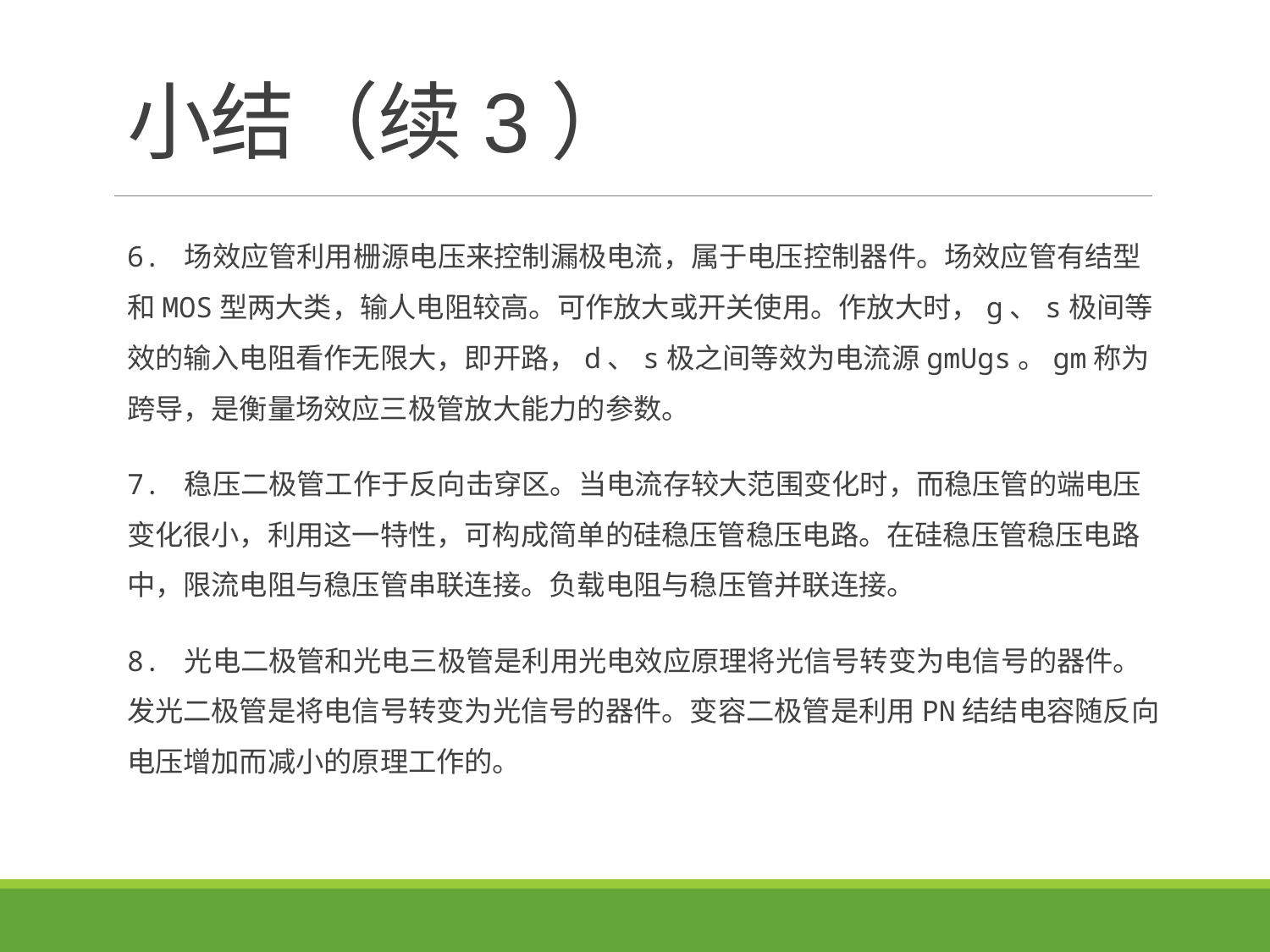

# 小结（续3）
6. 场效应管利用栅源电压来控制漏极电流，属于电压控制器件。场效应管有结型和MOS型两大类，输人电阻较高。可作放大或开关使用。作放大时，g、s极间等效的输入电阻看作无限大，即开路，d、s极之间等效为电流源gmUgs。gm称为跨导，是衡量场效应三极管放大能力的参数。
7. 稳压二极管工作于反向击穿区。当电流存较大范围变化时，而稳压管的端电压变化很小，利用这一特性，可构成简单的硅稳压管稳压电路。在硅稳压管稳压电路中，限流电阻与稳压管串联连接。负载电阻与稳压管并联连接。
8. 光电二极管和光电三极管是利用光电效应原理将光信号转变为电信号的器件。发光二极管是将电信号转变为光信号的器件。变容二极管是利用PN结结电容随反向电压增加而减小的原理工作的。